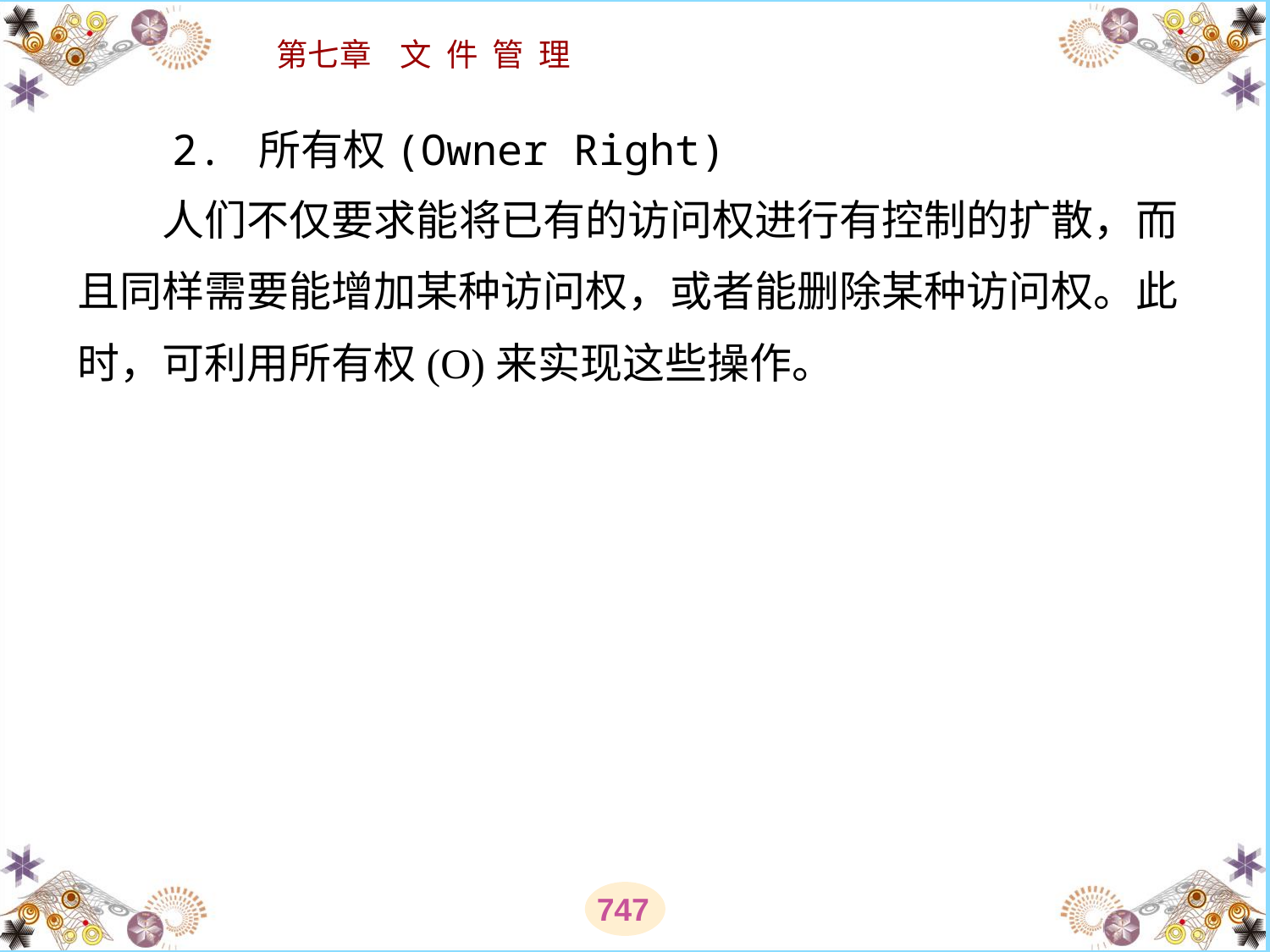

# 2. 所有权(Owner Right) 　　人们不仅要求能将已有的访问权进行有控制的扩散，而且同样需要能增加某种访问权，或者能删除某种访问权。此时，可利用所有权(O)来实现这些操作。